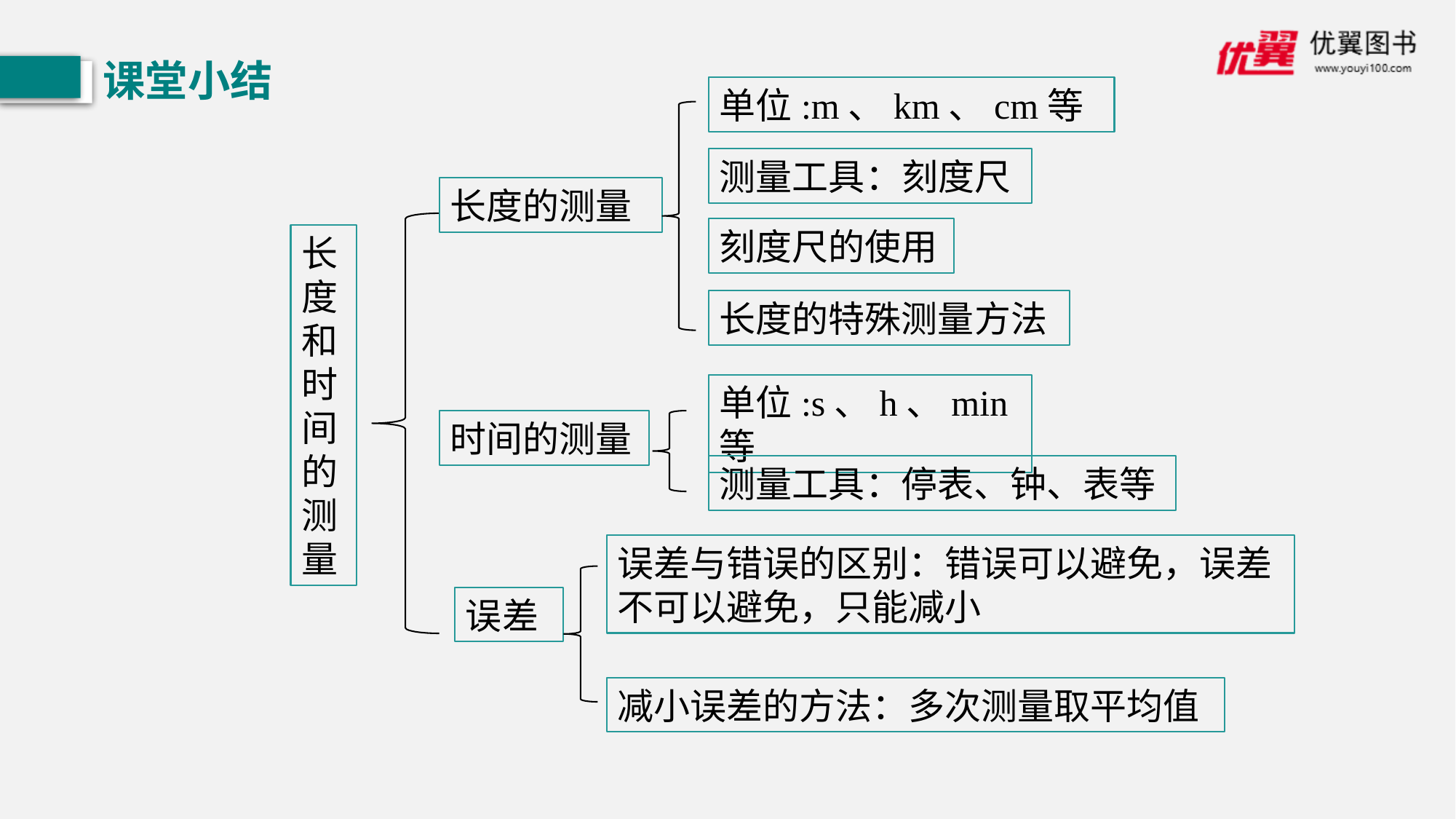

课堂小结

单位:m、km、cm等

测量工具：刻度尺
长度的测量

刻度尺的使用
长度和时间的测量

长度的特殊测量方法

单位:s、h、min等
时间的测量

测量工具：停表、钟、表等

误差与错误的区别：错误可以避免，误差不可以避免，只能减小

误差

减小误差的方法：多次测量取平均值